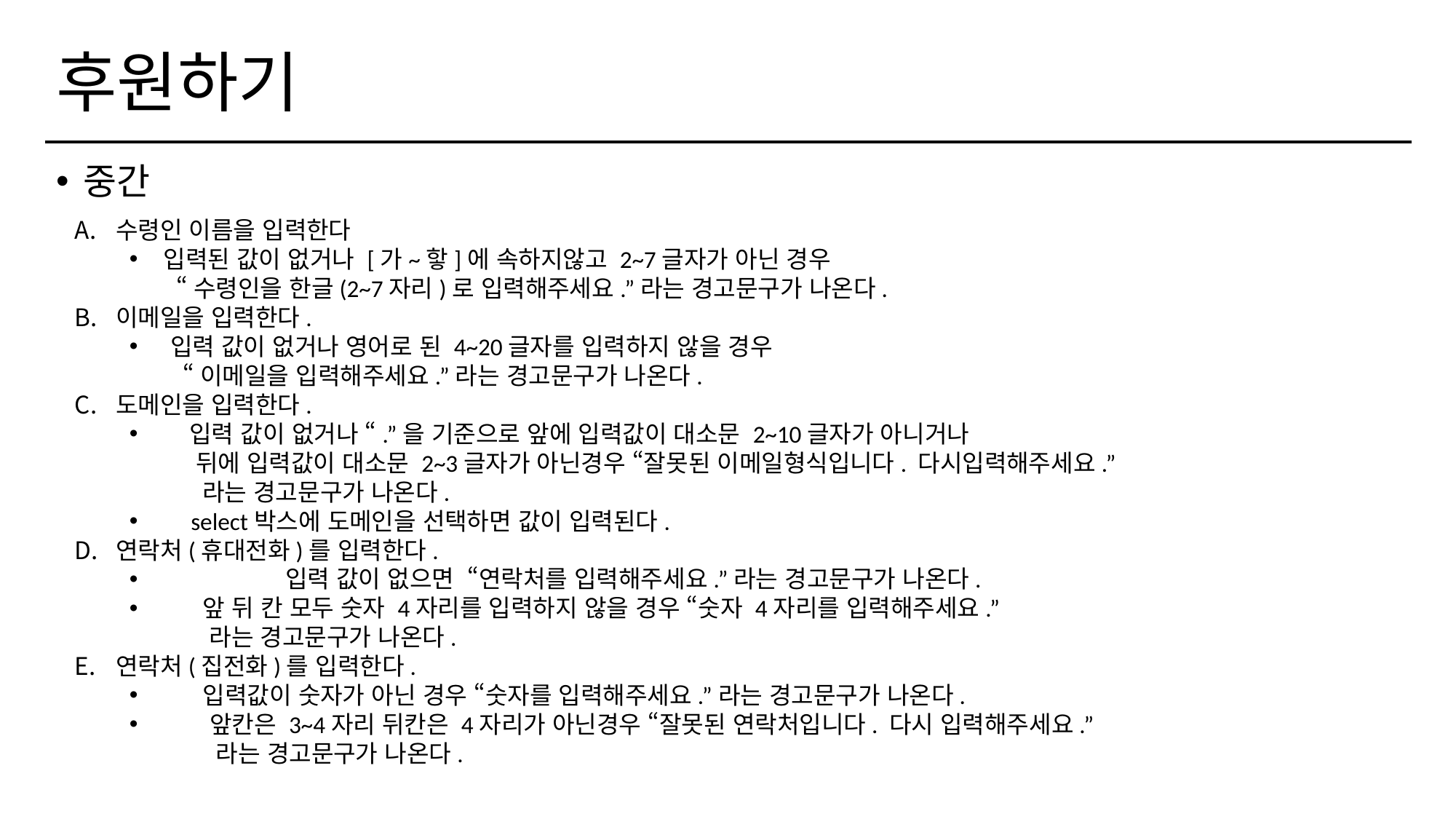

# 후원하기
중간
수령인 이름을 입력한다
입력된 값이 없거나 [가~핳]에 속하지않고 2~7글자가 아닌 경우
       “수령인을 한글(2~7자리)로 입력해주세요.”라는 경고문구가 나온다.
이메일을 입력한다.
입력 값이 없거나 영어로 된 4~20글자를 입력하지 않을 경우
        “이메일을 입력해주세요.”라는 경고문구가 나온다.
도메인을 입력한다.
   입력 값이 없거나 “.”을 기준으로 앞에 입력값이 대소문 2~10글자가 아니거나
         뒤에 입력값이 대소문 2~3글자가 아닌경우 “잘못된 이메일형식입니다. 다시입력해주세요.”
          라는 경고문구가 나온다.
     select박스에 도메인을 선택하면 값이 입력된다.
연락처(휴대전화)를 입력한다.
  	 입력 값이 없으면  “연락처를 입력해주세요.”라는 경고문구가 나온다.
     앞 뒤 칸 모두 숫자 4자리를 입력하지 않을 경우 “숫자 4자리를 입력해주세요.”
           라는 경고문구가 나온다.
연락처(집전화)를 입력한다.
     입력값이 숫자가 아닌 경우 “숫자를 입력해주세요.”라는 경고문구가 나온다.
      앞칸은 3~4자리 뒤칸은 4자리가 아닌경우 “잘못된 연락처입니다. 다시 입력해주세요.”
            라는 경고문구가 나온다.